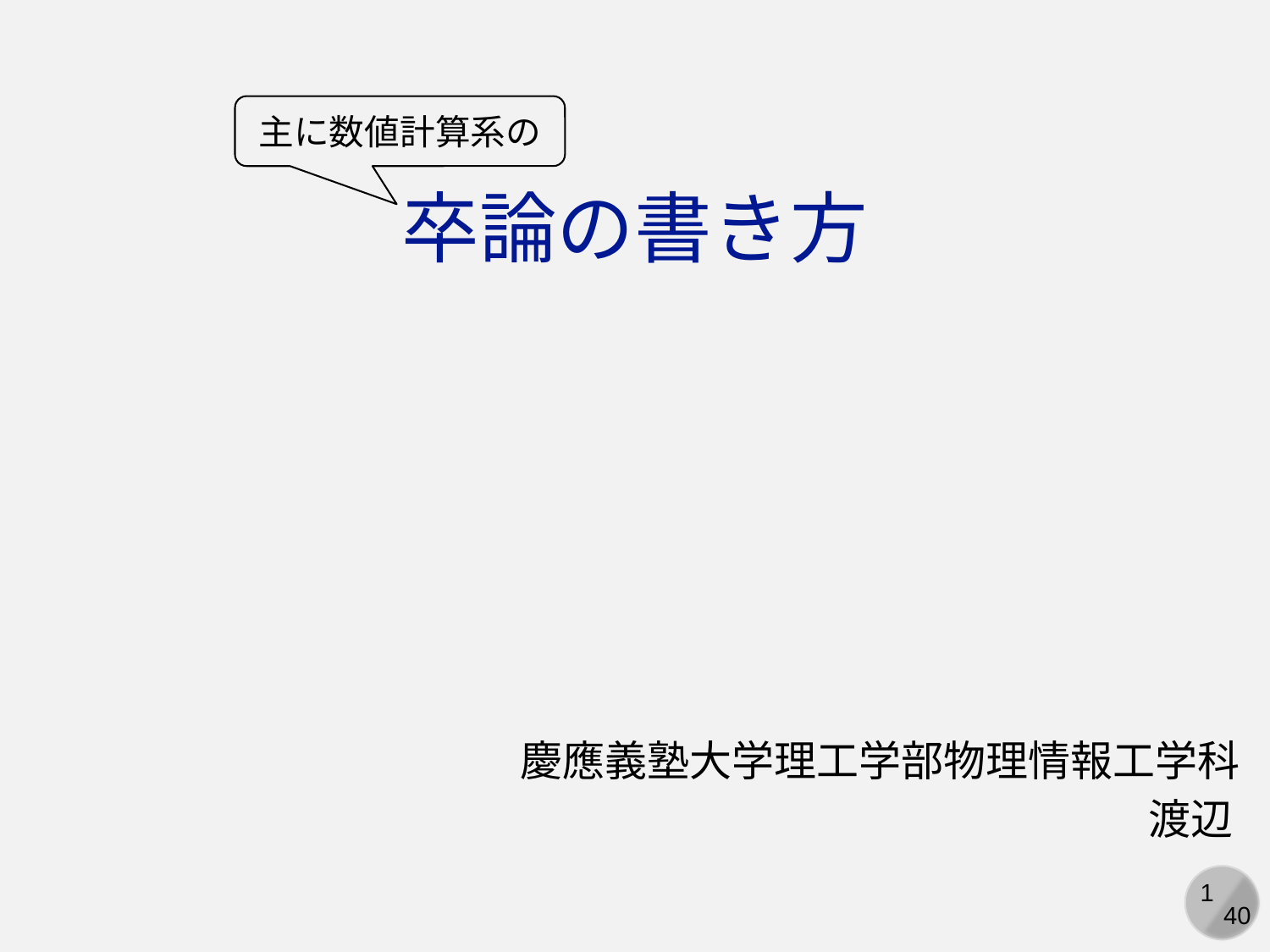

主に数値計算系の
卒論の書き方
慶應義塾大学理工学部物理情報工学科
渡辺